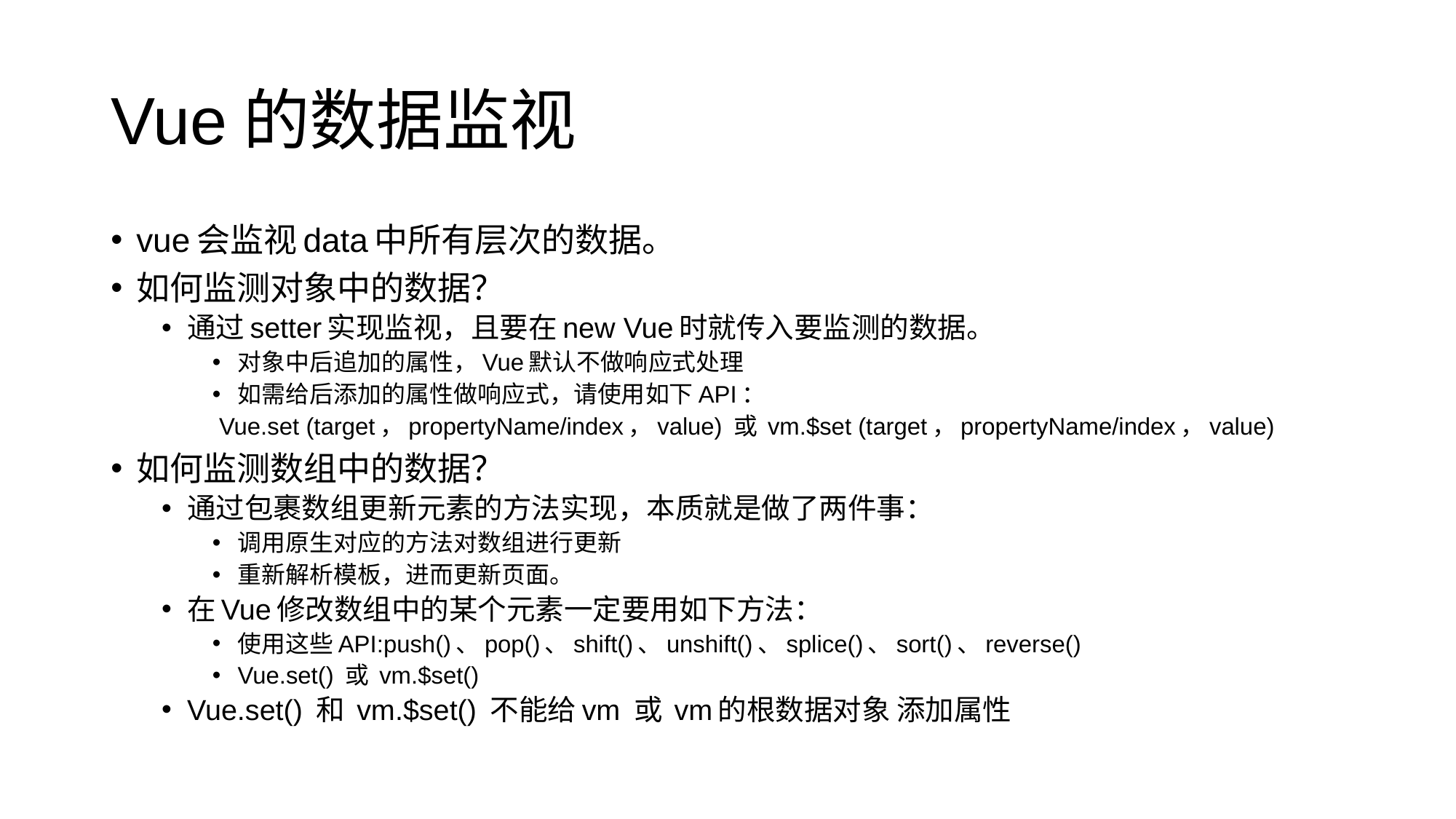

# Vue的数据监视
vue会监视data中所有层次的数据。
如何监测对象中的数据？
通过setter实现监视，且要在new Vue时就传入要监测的数据。
对象中后追加的属性，Vue默认不做响应式处理
如需给后添加的属性做响应式，请使用如下API：
 Vue.set (target，propertyName/index，value) 或 vm.$set (target，propertyName/index，value)
如何监测数组中的数据？
通过包裹数组更新元素的方法实现，本质就是做了两件事：
调用原生对应的方法对数组进行更新
重新解析模板，进而更新页面。
在Vue修改数组中的某个元素一定要用如下方法：
使用这些API:push()、pop()、shift()、unshift()、splice()、sort()、reverse()
Vue.set() 或 vm.$set()
Vue.set() 和 vm.$set() 不能给vm 或 vm的根数据对象 添加属性